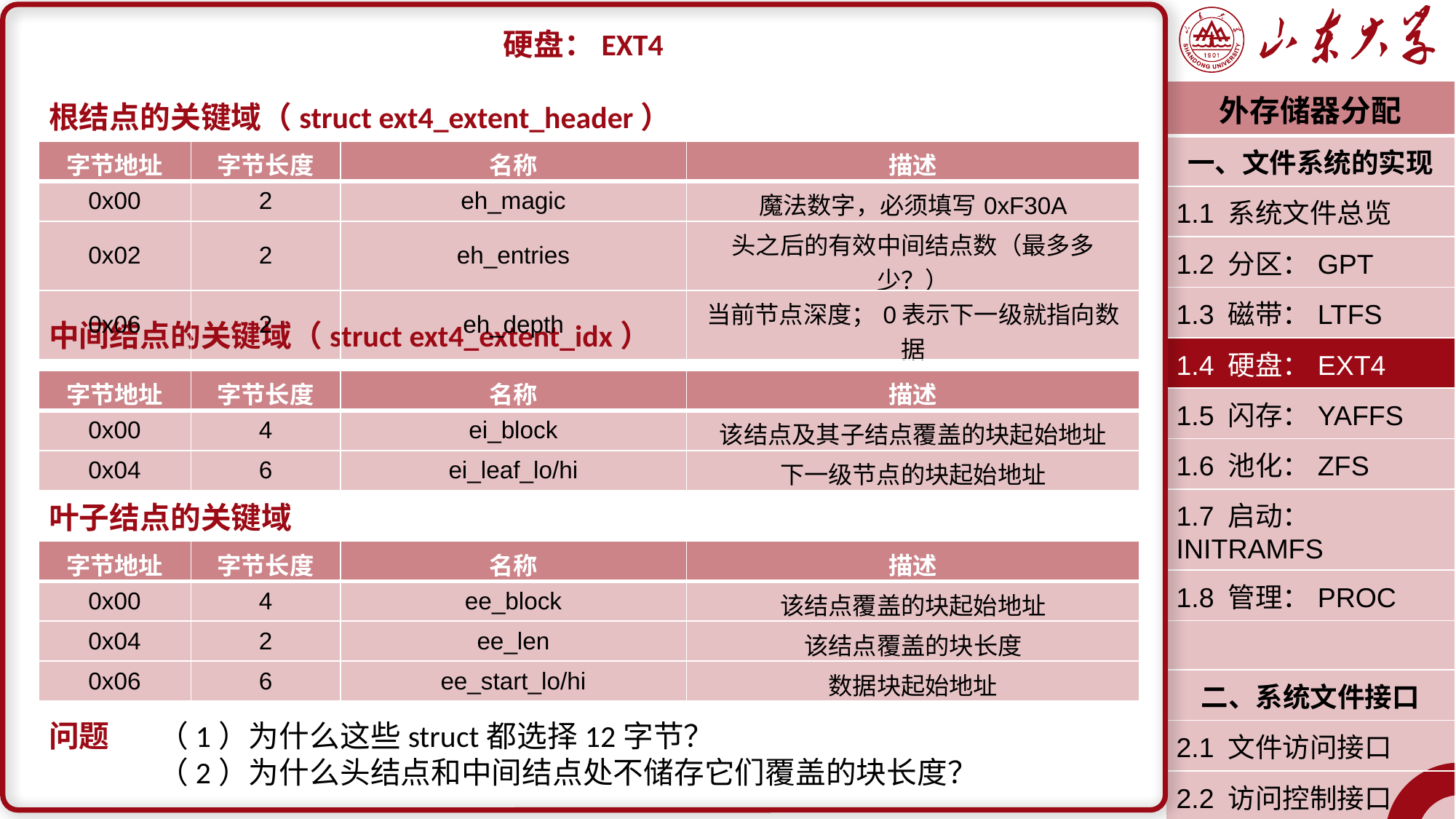

硬盘：EXT4

根结点的关键域（struct ext4_extent_header）

中间结点的关键域（struct ext4_extent_idx）

叶子结点的关键域

问题	（1）为什么这些struct都选择12字节？
	（2）为什么头结点和中间结点处不储存它们覆盖的块长度？
| 外存储器分配 |
| --- |
| 一、文件系统的实现 |
| 1.1 系统文件总览 |
| 1.2 分区：GPT |
| 1.3 磁带：LTFS |
| 1.4 硬盘：EXT4 |
| 1.5 闪存：YAFFS |
| 1.6 池化：ZFS |
| 1.7 启动：INITRAMFS |
| 1.8 管理：PROC |
|  |
| 二、系统文件接口 |
| 2.1 文件访问接口 |
| 2.2 访问控制接口 |
| 潘润宇 2023.04 |
| 字节地址 | 字节长度 | 名称 | 描述 |
| --- | --- | --- | --- |
| 0x00 | 2 | eh\_magic | 魔法数字，必须填写0xF30A |
| 0x02 | 2 | eh\_entries | 头之后的有效中间结点数（最多多少？） |
| 0x06 | 2 | eh\_depth | 当前节点深度；0表示下一级就指向数据 |
| 字节地址 | 字节长度 | 名称 | 描述 |
| --- | --- | --- | --- |
| 0x00 | 4 | ei\_block | 该结点及其子结点覆盖的块起始地址 |
| 0x04 | 6 | ei\_leaf\_lo/hi | 下一级节点的块起始地址 |
| 字节地址 | 字节长度 | 名称 | 描述 |
| --- | --- | --- | --- |
| 0x00 | 4 | ee\_block | 该结点覆盖的块起始地址 |
| 0x04 | 2 | ee\_len | 该结点覆盖的块长度 |
| 0x06 | 6 | ee\_start\_lo/hi | 数据块起始地址 |